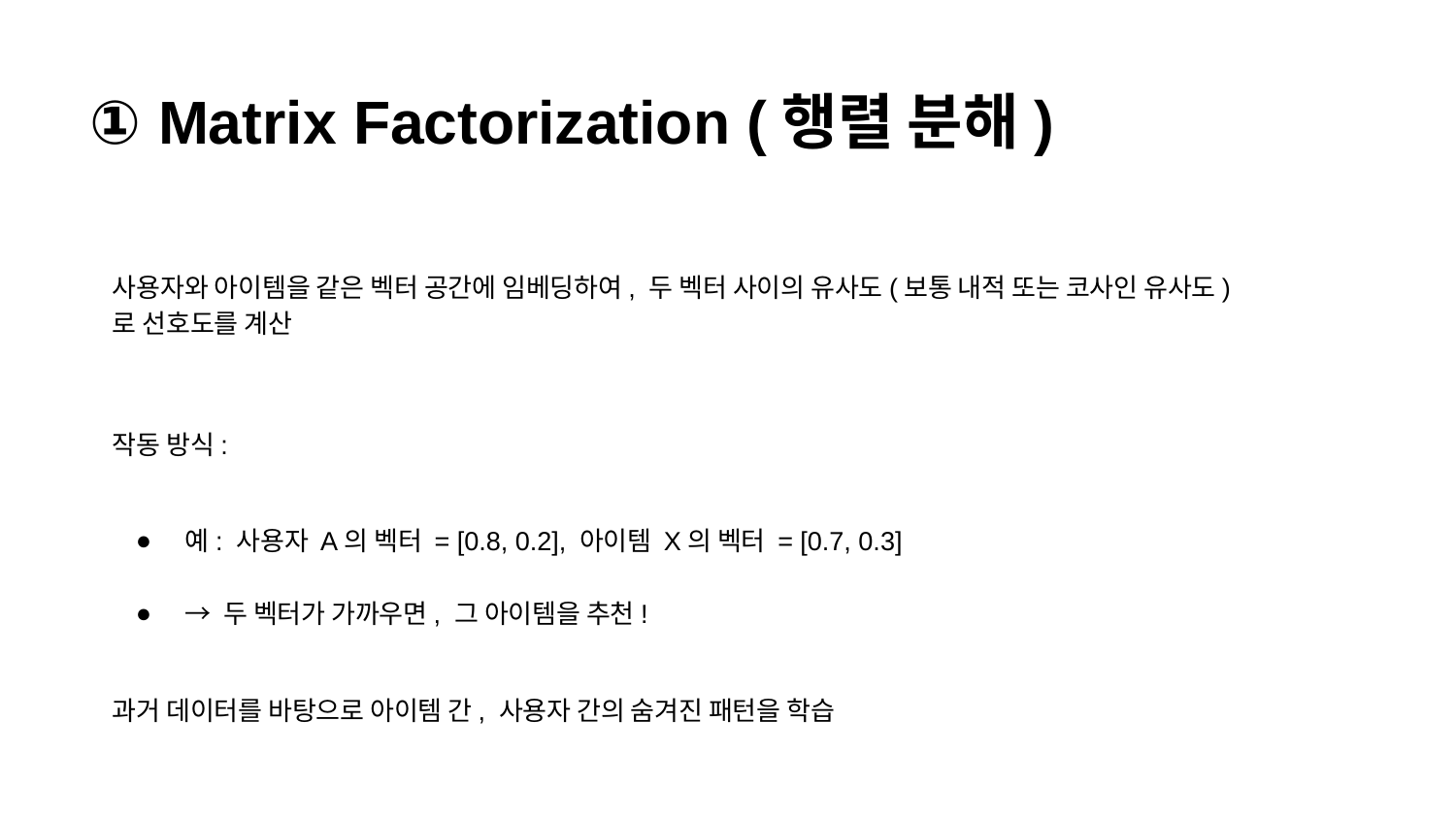

① Matrix Factorization (행렬 분해)
사용자와 아이템을 같은 벡터 공간에 임베딩하여, 두 벡터 사이의 유사도(보통 내적 또는 코사인 유사도)로 선호도를 계산

작동 방식:
예: 사용자 A의 벡터 = [0.8, 0.2], 아이템 X의 벡터 = [0.7, 0.3]
→ 두 벡터가 가까우면, 그 아이템을 추천!
과거 데이터를 바탕으로 아이템 간, 사용자 간의 숨겨진 패턴을 학습